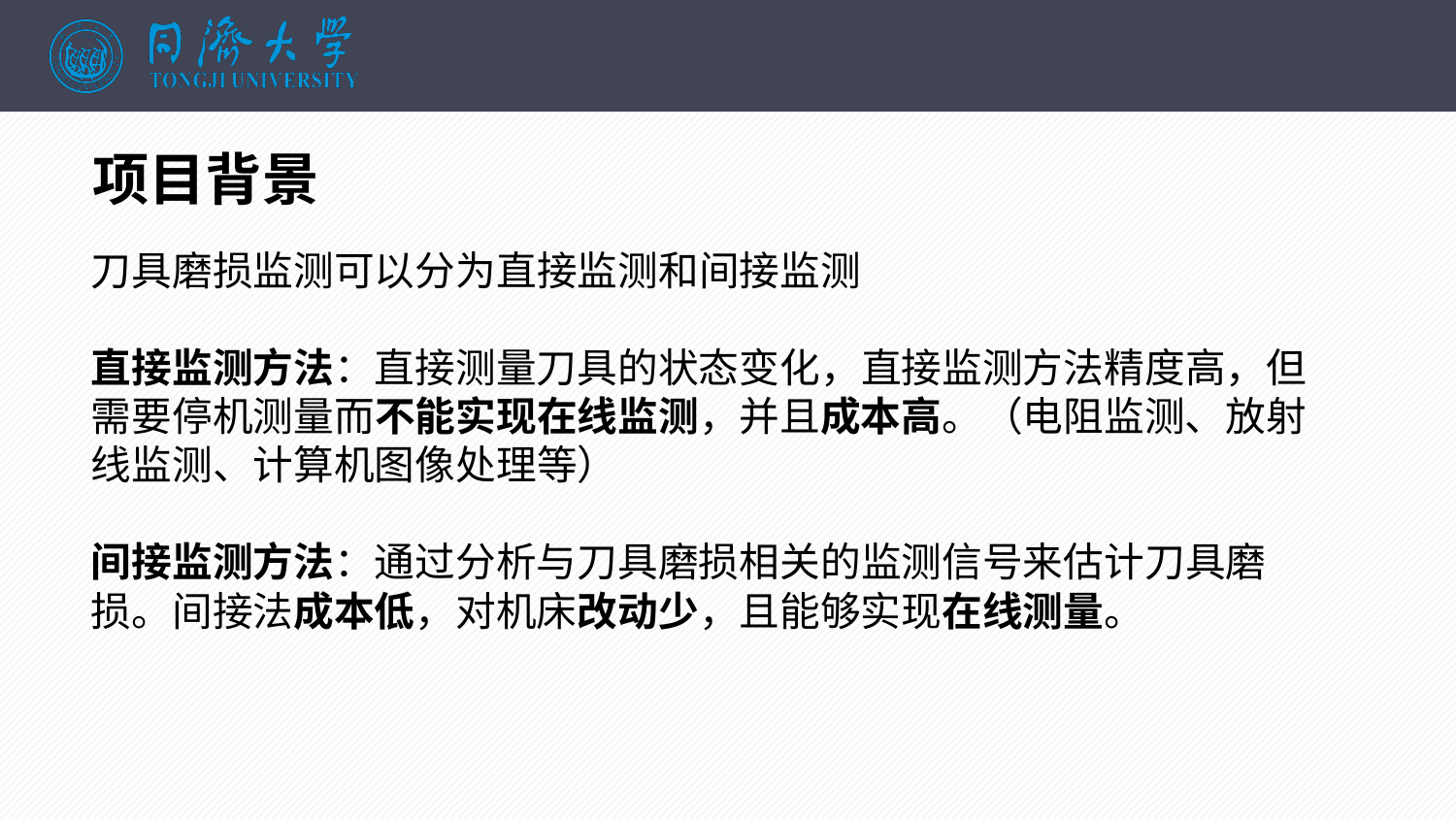

项目背景
刀具磨损监测可以分为直接监测和间接监测

直接监测方法：直接测量刀具的状态变化，直接监测方法精度高，但需要停机测量而不能实现在线监测，并且成本高。（电阻监测、放射线监测、计算机图像处理等）

间接监测方法：通过分析与刀具磨损相关的监测信号来估计刀具磨损。间接法成本低，对机床改动少，且能够实现在线测量。